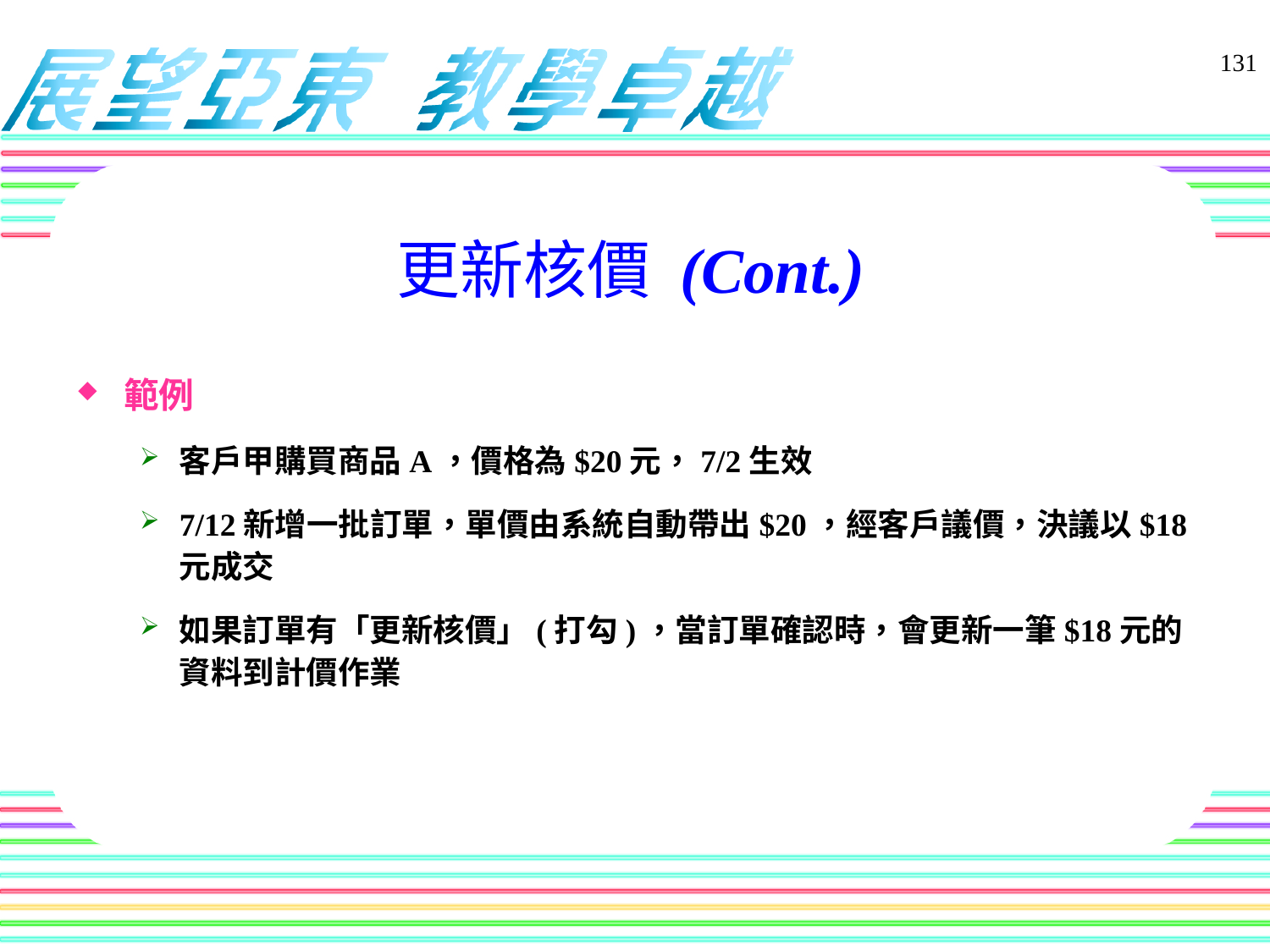

131
# 更新核價 (Cont.)
範例
客戶甲購買商品A，價格為$20元，7/2生效
7/12新增一批訂單，單價由系統自動帶出$20，經客戶議價，決議以$18元成交
如果訂單有「更新核價」(打勾)，當訂單確認時，會更新一筆$18元的資料到計價作業